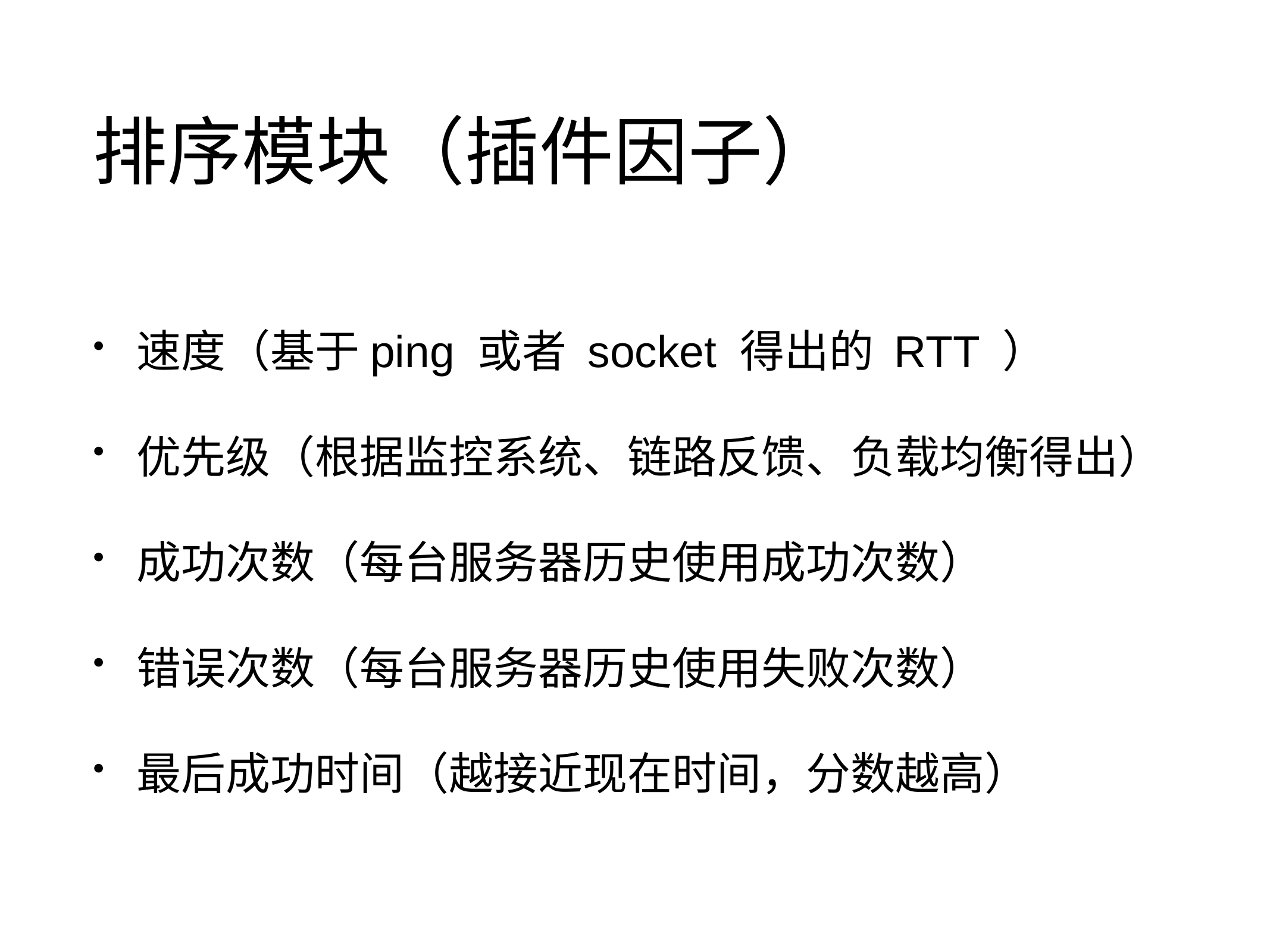

# 排序模块（插件因子）
速度（基于ping 或者 socket 得出的 RTT ）
优先级（根据监控系统、链路反馈、负载均衡得出）
成功次数（每台服务器历史使用成功次数）
错误次数（每台服务器历史使用失败次数）
最后成功时间（越接近现在时间，分数越高）